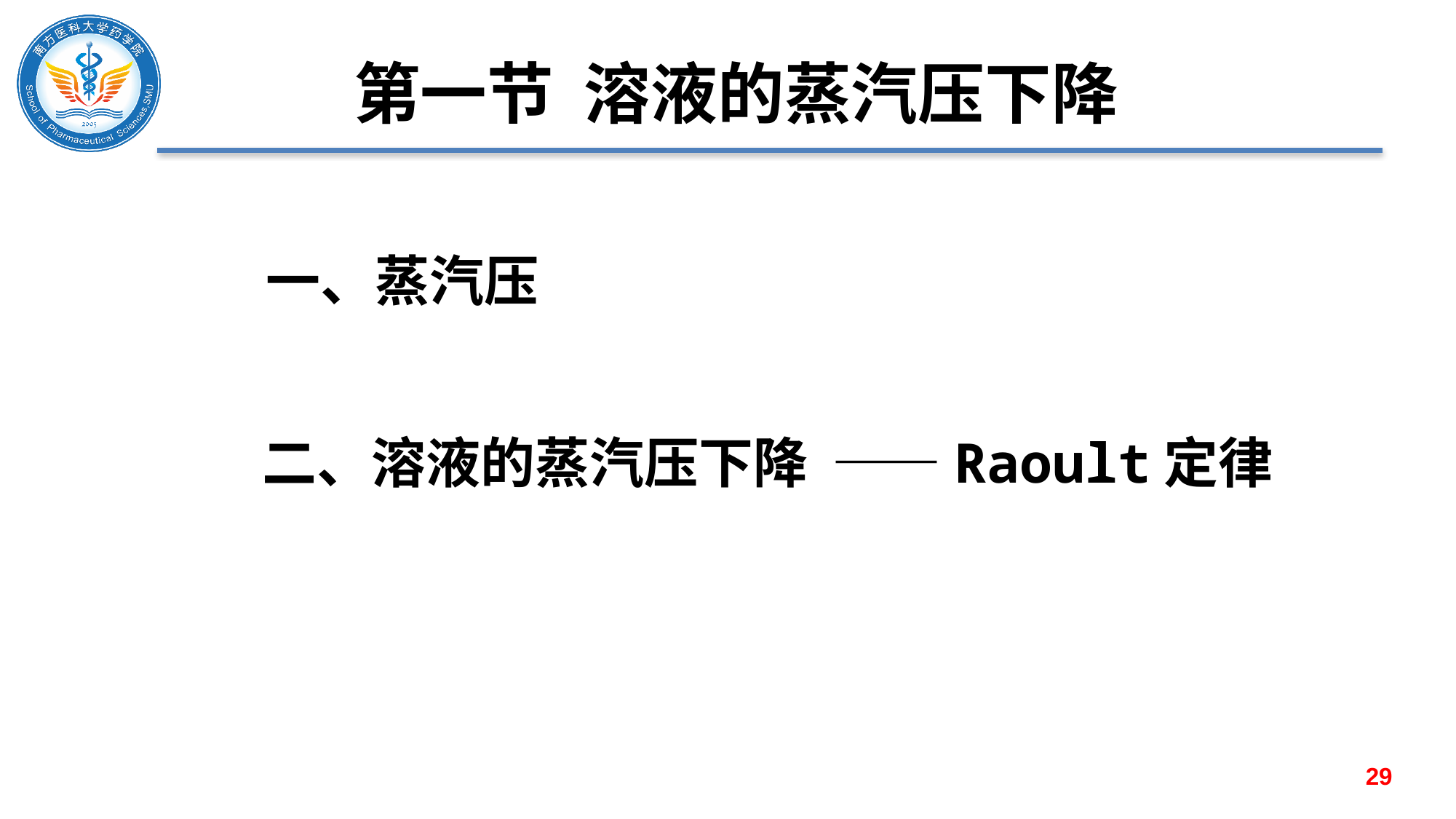

# 第一节  溶液的蒸汽压下降
一、蒸汽压
二、溶液的蒸汽压下降  ——Raoult定律
29